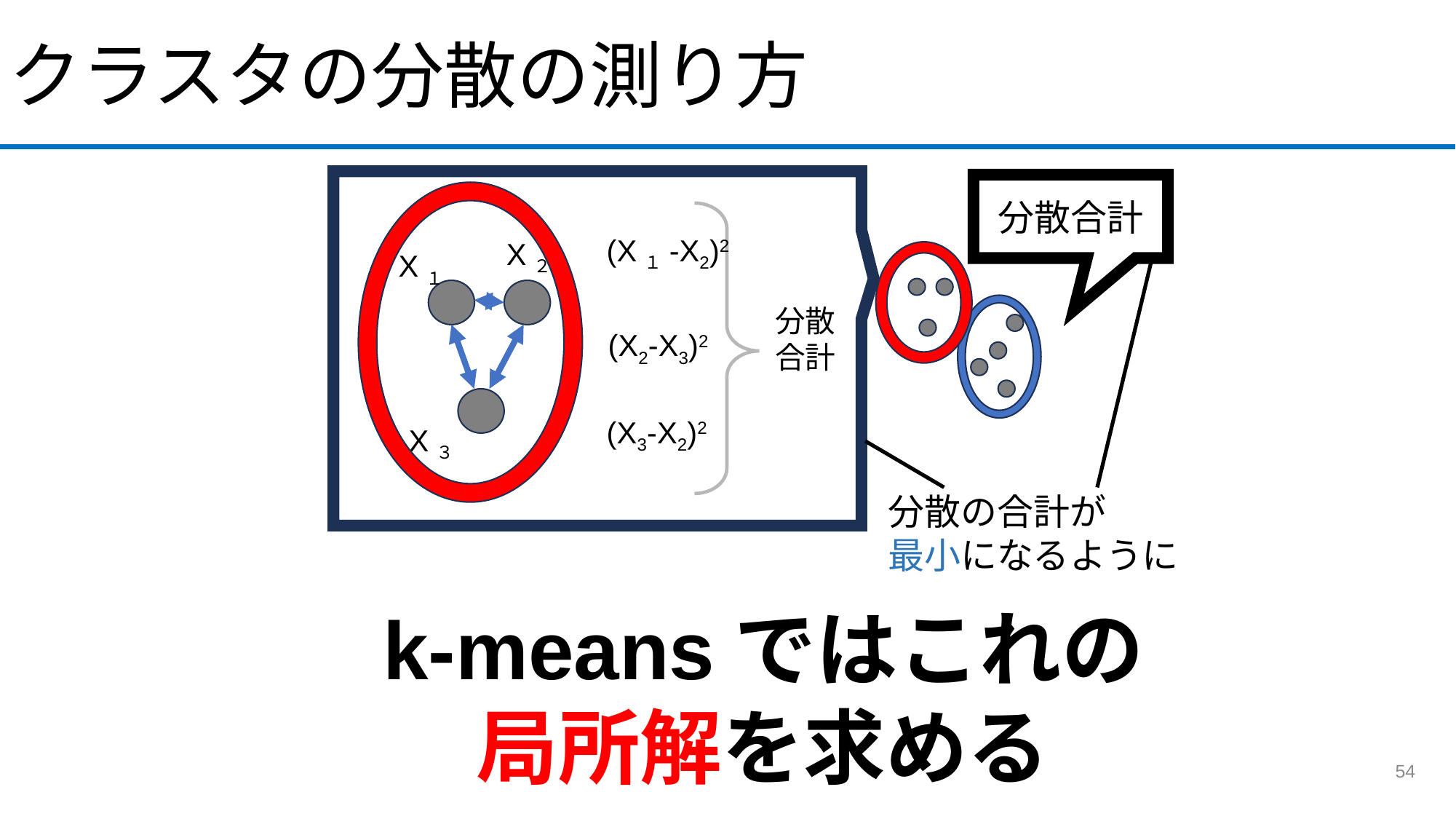

クラスタの分散の測り方

分散合計

(X１-X2)2
X２
X１

分散
合計
(X2-X3)2
(X3-X2)2
X３

分散の合計が
最小になるように
k-meansではこれの
局所解を求める
54